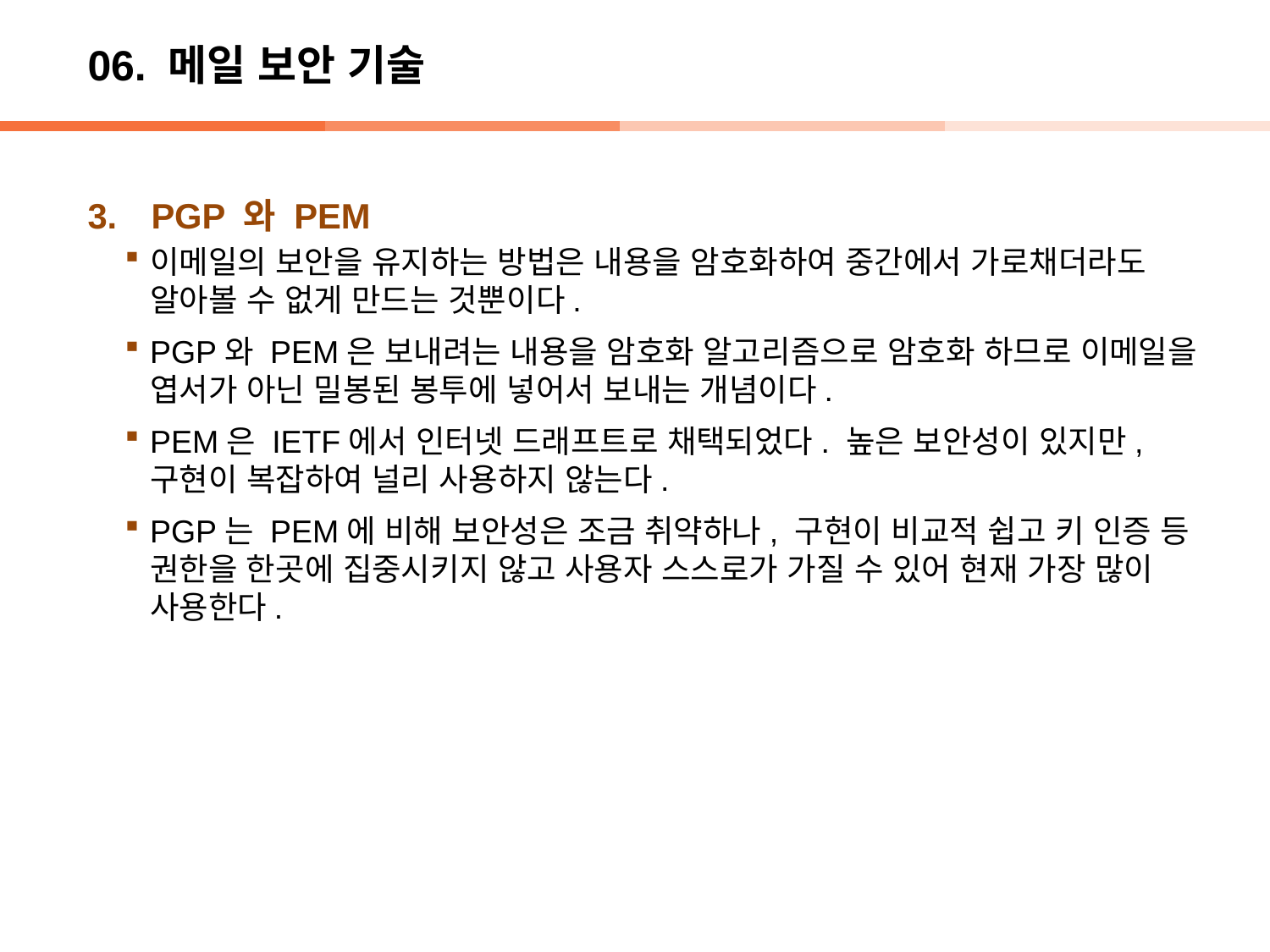

# 06. 메일 보안 기술
PGP 와 PEM
이메일의 보안을 유지하는 방법은 내용을 암호화하여 중간에서 가로채더라도 알아볼 수 없게 만드는 것뿐이다.
PGP와 PEM은 보내려는 내용을 암호화 알고리즘으로 암호화 하므로 이메일을 엽서가 아닌 밀봉된 봉투에 넣어서 보내는 개념이다.
PEM은 IETF에서 인터넷 드래프트로 채택되었다. 높은 보안성이 있지만, 구현이 복잡하여 널리 사용하지 않는다.
PGP는 PEM에 비해 보안성은 조금 취약하나, 구현이 비교적 쉽고 키 인증 등 권한을 한곳에 집중시키지 않고 사용자 스스로가 가질 수 있어 현재 가장 많이 사용한다.